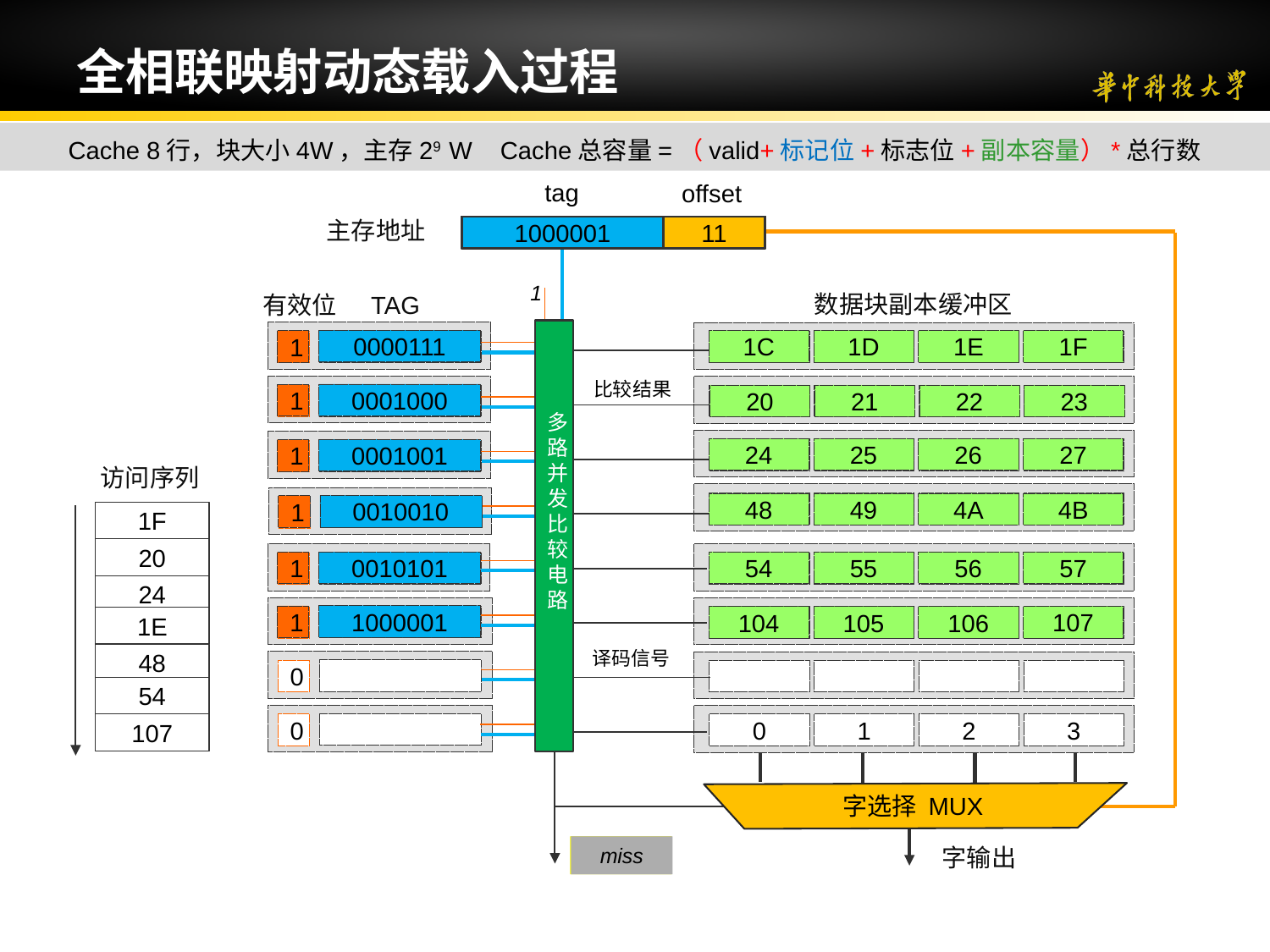

# 全相联映射动态载入过程
Cache 8行，块大小4W，主存29  W    Cache总容量=（valid+标记位+标志位+副本容量）*总行数
tag
offset
主存地址
0000111
11
0001000
00
0001001
00
0000111
10
0010010
00
0010101
00
1000001
11
Tag
offset
1
数据块副本缓冲区
TAG
有效位
多路并发比较电路

0000111
1
1C
1D
1E
1F

0
比较结果

0001000
1

0
20
21
22
23

24
25
26
27
0001001
1

0
访问序列

48
49
4A
4B
0010010
1

0
1F
20

54
55
56
57
0010101
1

0
24

1000001
1

107
104
105
106
0
1E
译码信号

字选择 MUX
48

0
54

0
1
2
3

0
107
字输出
Hit/miss
miss
Hit
miss